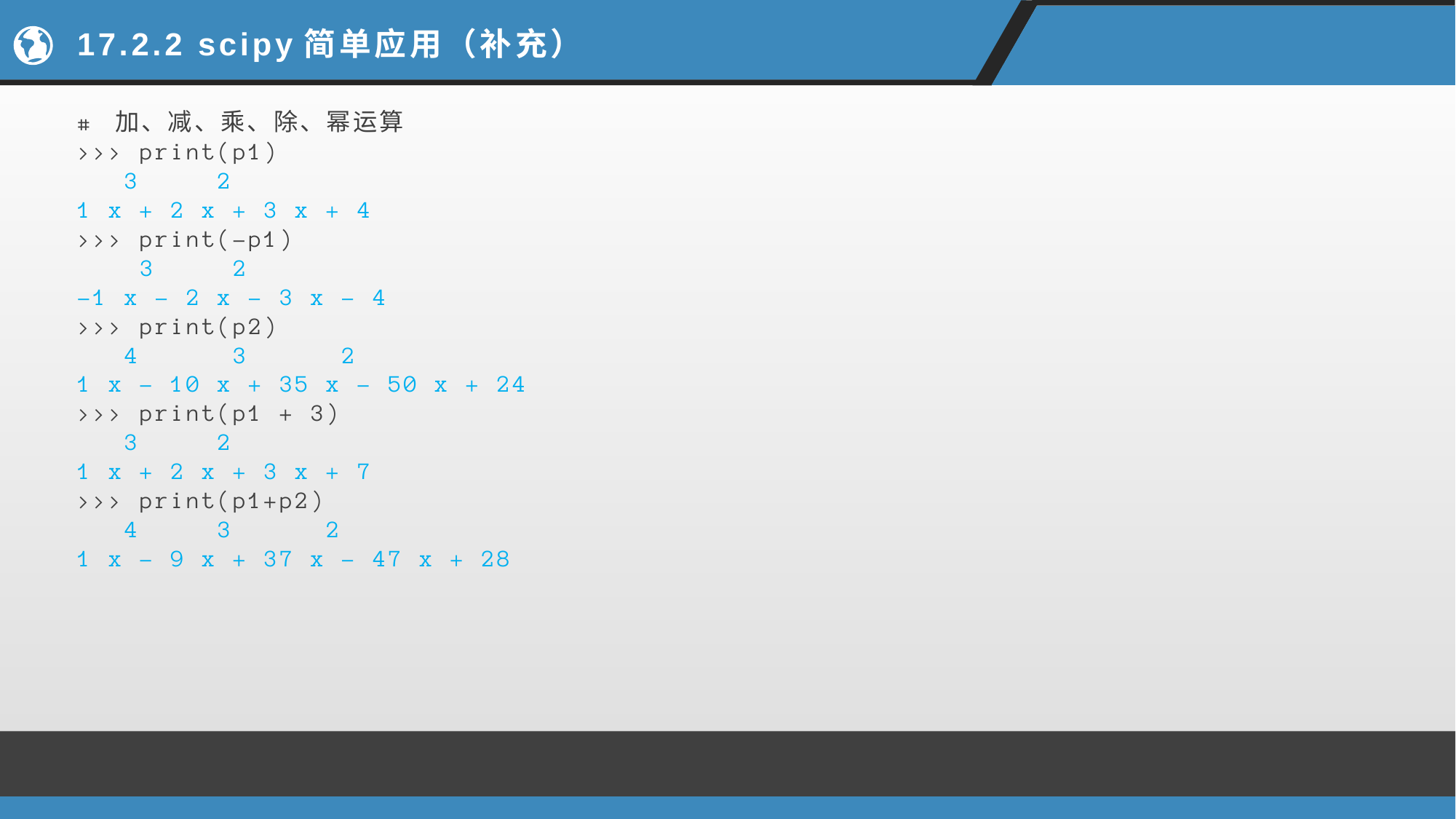

# 17.2.2 scipy简单应用（补充）

# 加、减、乘、除、幂运算
>>> print(p1)
   3     2
1 x + 2 x + 3 x + 4
>>> print(-p1)
    3     2
-1 x - 2 x - 3 x - 4
>>> print(p2)
   4      3      2
1 x - 10 x + 35 x - 50 x + 24
>>> print(p1 + 3)
   3     2
1 x + 2 x + 3 x + 7
>>> print(p1+p2)
   4     3      2
1 x - 9 x + 37 x - 47 x + 28